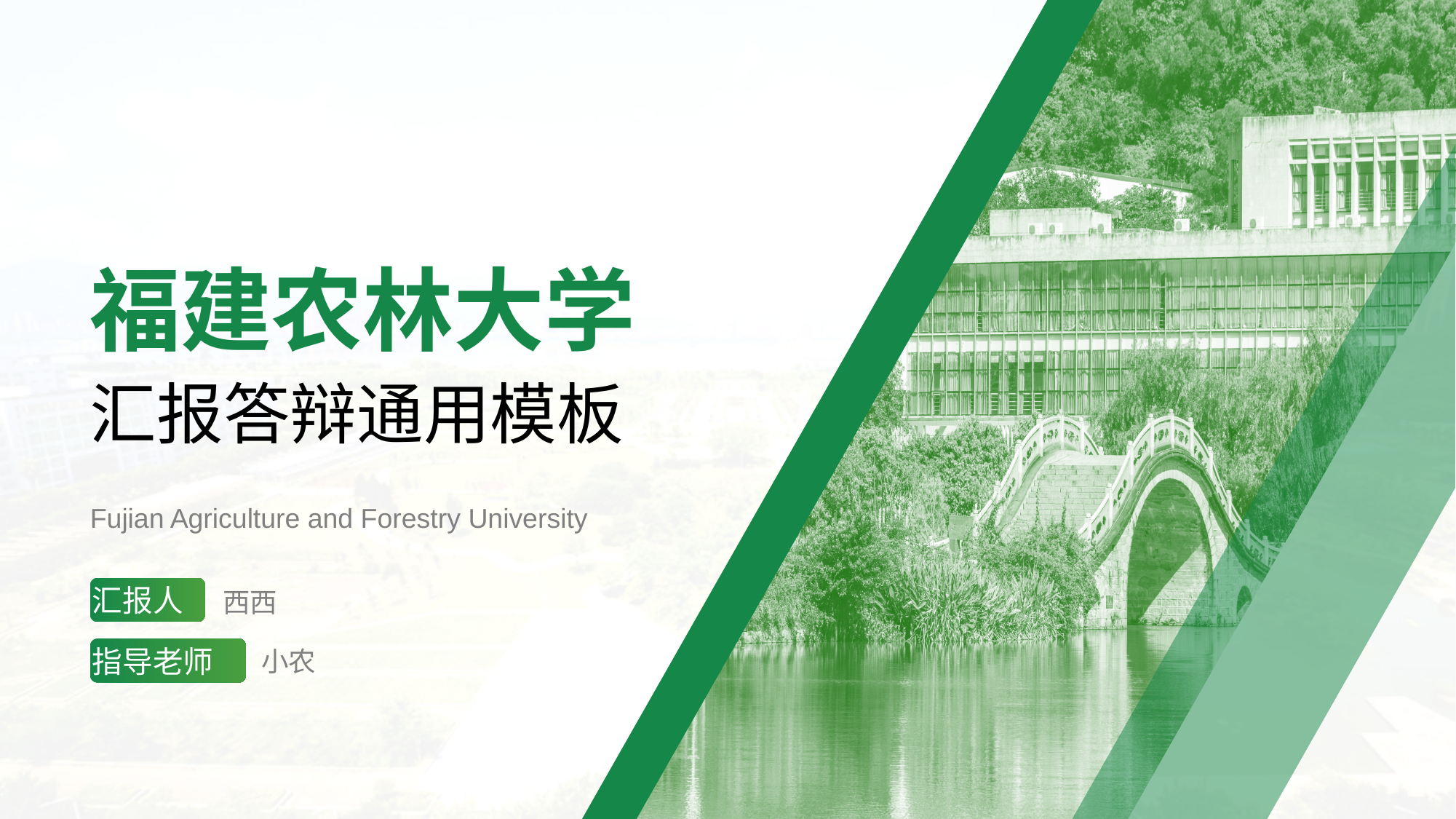

福建农林大学
汇报答辩通用模板
Fujian Agriculture and Forestry University
汇报人
西西
指导老师
小农